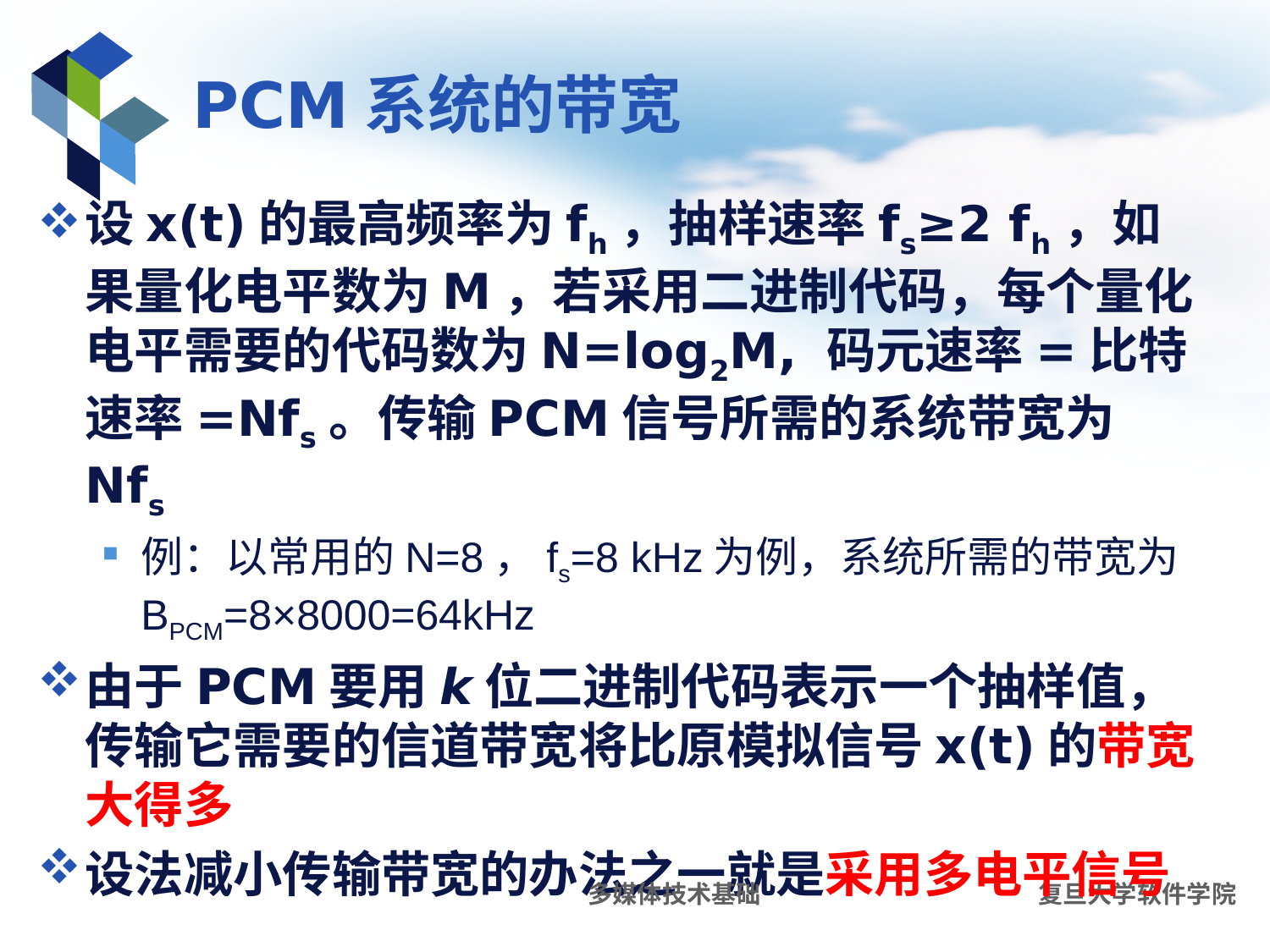

# PCM系统的带宽
设x(t)的最高频率为fh，抽样速率fs≥2 fh，如果量化电平数为M，若采用二进制代码，每个量化电平需要的代码数为N=log2M, 码元速率=比特速率=Nfs。传输PCM信号所需的系统带宽为Nfs
例：以常用的N=8，fs=8 kHz为例，系统所需的带宽为BPCM=8×8000=64kHz
由于PCM要用k位二进制代码表示一个抽样值，传输它需要的信道带宽将比原模拟信号x(t)的带宽大得多
设法减小传输带宽的办法之一就是采用多电平信号

多媒体技术基础